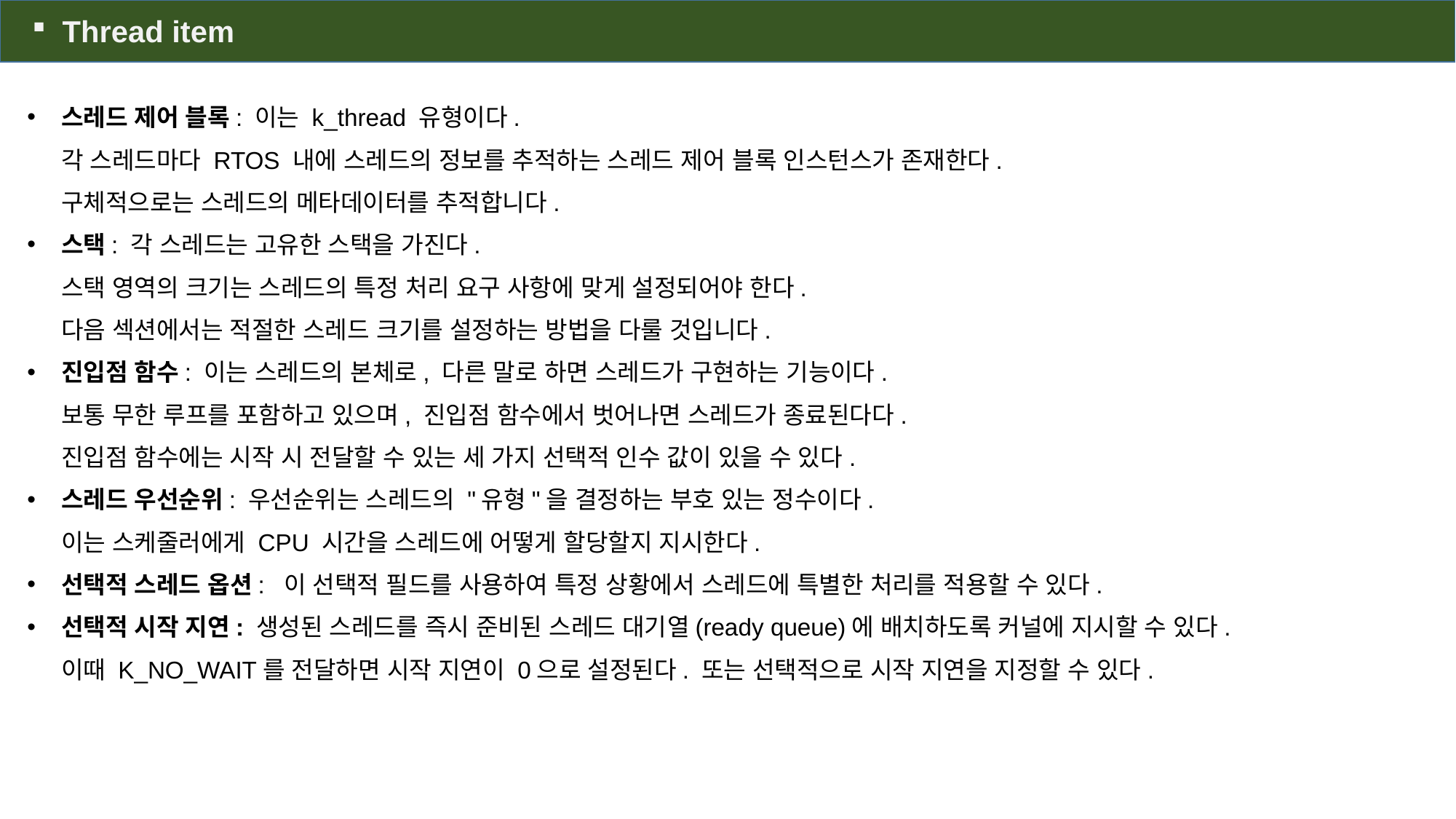

Thread item
스레드 제어 블록: 이는 k_thread 유형이다.
각 스레드마다 RTOS 내에 스레드의 정보를 추적하는 스레드 제어 블록 인스턴스가 존재한다.
구체적으로는 스레드의 메타데이터를 추적합니다.
스택: 각 스레드는 고유한 스택을 가진다.
스택 영역의 크기는 스레드의 특정 처리 요구 사항에 맞게 설정되어야 한다.
다음 섹션에서는 적절한 스레드 크기를 설정하는 방법을 다룰 것입니다.
진입점 함수: 이는 스레드의 본체로, 다른 말로 하면 스레드가 구현하는 기능이다.
보통 무한 루프를 포함하고 있으며, 진입점 함수에서 벗어나면 스레드가 종료된다다.
진입점 함수에는 시작 시 전달할 수 있는 세 가지 선택적 인수 값이 있을 수 있다.
스레드 우선순위: 우선순위는 스레드의 "유형"을 결정하는 부호 있는 정수이다.
이는 스케줄러에게 CPU 시간을 스레드에 어떻게 할당할지 지시한다.
선택적 스레드 옵션:  이 선택적 필드를 사용하여 특정 상황에서 스레드에 특별한 처리를 적용할 수 있다.
선택적 시작 지연: 생성된 스레드를 즉시 준비된 스레드 대기열(ready queue)에 배치하도록 커널에 지시할 수 있다.
이때 K_NO_WAIT를 전달하면 시작 지연이 0으로 설정된다. 또는 선택적으로 시작 지연을 지정할 수 있다.